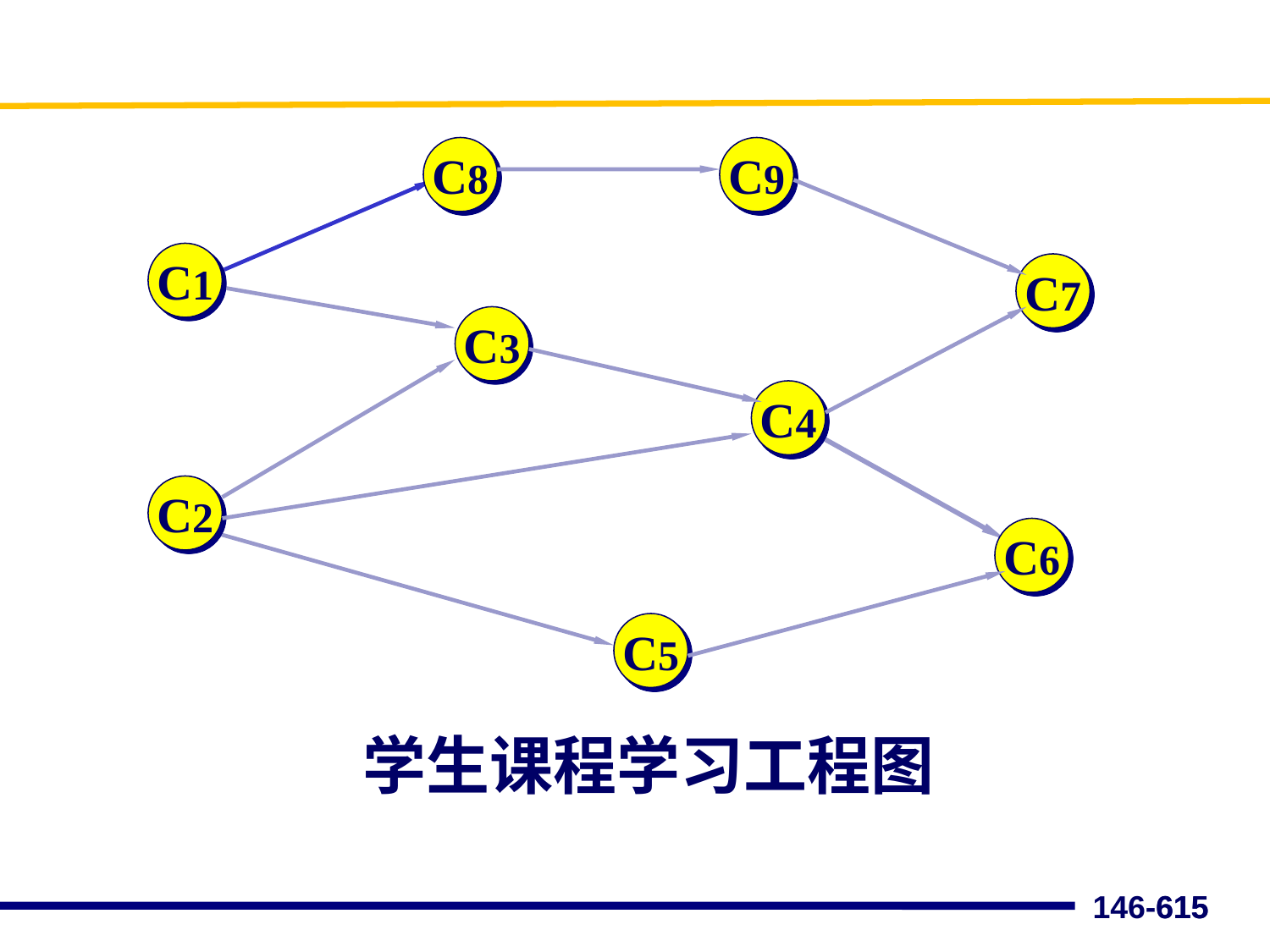

C8
C9

C1
C7

C3

C4

C2
C6

C5
学生课程学习工程图
615
146-615